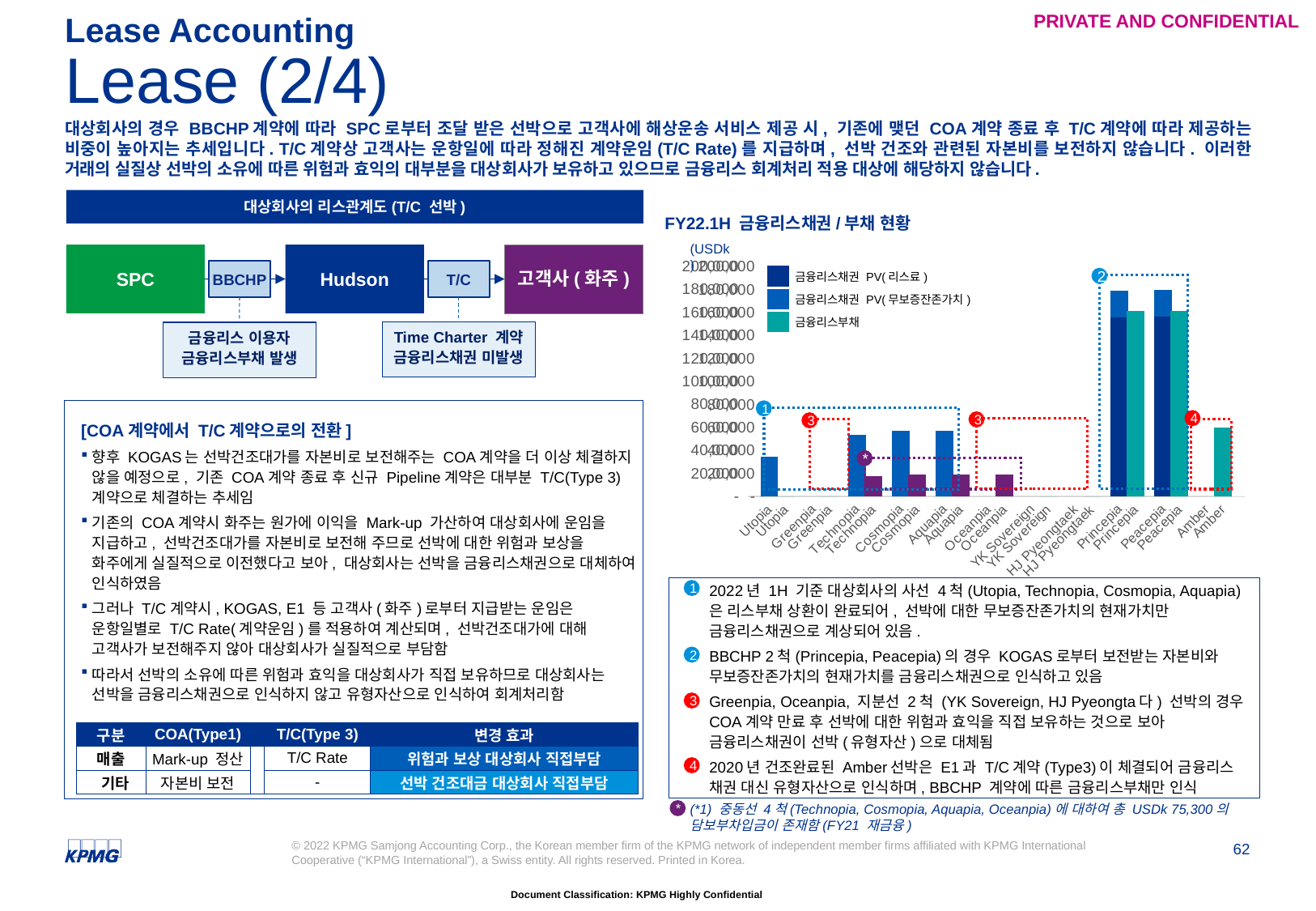

Lease Accounting
# Lease (2/4)
대상회사의 경우 BBCHP계약에 따라 SPC로부터 조달 받은 선박으로 고객사에 해상운송 서비스 제공 시, 기존에 맺던 COA계약 종료 후 T/C계약에 따라 제공하는 비중이 높아지는 추세입니다. T/C계약상 고객사는 운항일에 따라 정해진 계약운임(T/C Rate)를 지급하며, 선박 건조와 관련된 자본비를 보전하지 않습니다. 이러한 거래의 실질상 선박의 소유에 따른 위험과 효익의 대부분을 대상회사가 보유하고 있으므로 금융리스 회계처리 적용 대상에 해당하지 않습니다.
대상회사의 리스관계도(T/C 선박)
FY22.1H 금융리스채권/부채 현황
(USDk)
Hudson
SPC
고객사(화주)
BBCHP
T/C

### Chart

| Category | PV(리스료) | PV(무보증잔존가치) |
|---|---|---|
| Utopia | 0.0 | 34922584.51331829 |
| Greenpia | 0.0 | 0.0 |
| Technopia | 0.0 | 53580582.69552942 |
| Cosmopia | 0.0 | 57176900.48053098 |
| Aquapia | 0.0 | 57176900.48053098 |
| Oceanpia | 0.0 | 0.0 |
| YK Sovereign | 0.0 | 0.0 |
| HJ Pyeongtaek | 0.0 | 0.0 |
| Princepia | 155850743.47317308 | 23167401.15593107 |
| Peacepia | 156497650.54320836 | 23172737.68613594 |
| Amber | 0.0 | 0.0 |

### Chart

| Category | 금융리스부채 |
|---|---|
| Utopia | 0.0 |
| Greenpia | 0.0 |
| Technopia | 17700000.0 |
| Cosmopia | 18900000.0 |
| Aquapia | 19200000.0 |
| Oceanpia | 19500000.0 |
| YK Sovereign | 0.0 |
| HJ Pyeongtaek | 0.0 |
| Princepia | 161831685.48000005 |
| Peacepia | 161762592.63 |
| Amber | 60295475.0 |
|  | 금융리스채권 PV(리스료) |
| --- | --- |
|  | 금융리스채권 PV(무보증잔존가치) |
|  | 금융리스부채 |
2

Time Charter 계약
금융리스채권 미발생
금융리스 이용자
금융리스부채 발생
[COA계약에서 T/C계약으로의 전환]
향후 KOGAS는 선박건조대가를 자본비로 보전해주는 COA계약을 더 이상 체결하지 않을 예정으로, 기존 COA계약 종료 후 신규 Pipeline계약은 대부분 T/C(Type 3)계약으로 체결하는 추세임
기존의 COA계약시 화주는 원가에 이익을 Mark-up 가산하여 대상회사에 운임을 지급하고, 선박건조대가를 자본비로 보전해 주므로 선박에 대한 위험과 보상을 화주에게 실질적으로 이전했다고 보아, 대상회사는 선박을 금융리스채권으로 대체하여 인식하였음
그러나 T/C계약시, KOGAS, E1 등 고객사(화주)로부터 지급받는 운임은 운항일별로 T/C Rate(계약운임)를 적용하여 계산되며, 선박건조대가에 대해 고객사가 보전해주지 않아 대상회사가 실질적으로 부담함
따라서 선박의 소유에 따른 위험과 효익을 대상회사가 직접 보유하므로 대상회사는 선박을 금융리스채권으로 인식하지 않고 유형자산으로 인식하여 회계처리함

1

4
3
3

*

2022년 1H 기준 대상회사의 사선 4척(Utopia, Technopia, Cosmopia, Aquapia)은 리스부채 상환이 완료되어, 선박에 대한 무보증잔존가치의 현재가치만 금융리스채권으로 계상되어 있음.
BBCHP 2척(Princepia, Peacepia)의 경우 KOGAS로부터 보전받는 자본비와 무보증잔존가치의 현재가치를 금융리스채권으로 인식하고 있음
Greenpia, Oceanpia, 지분선 2척 (YK Sovereign, HJ Pyeongta다) 선박의 경우 COA계약 만료 후 선박에 대한 위험과 효익을 직접 보유하는 것으로 보아  금융리스채권이 선박(유형자산)으로 대체됨
2020년 건조완료된 Amber선박은 E1과 T/C계약(Type3)이 체결되어 금융리스 채권 대신 유형자산으로 인식하며, BBCHP 계약에 따른 금융리스부채만 인식
1
2
3
| 구분 | COA(Type1) |  | T/C(Type 3) | 변경 효과 |
| --- | --- | --- | --- | --- |
| 매출 | Mark-up 정산 |  | T/C Rate | 위험과 보상 대상회사 직접부담 |
| 기타 | 자본비 보전 |  | - | 선박 건조대금 대상회사 직접부담 |
4
(*1) 중동선 4척(Technopia, Cosmopia, Aquapia, Oceanpia)에 대하여 총 USDk 75,300의 담보부차입금이 존재함(FY21 재금융)
*